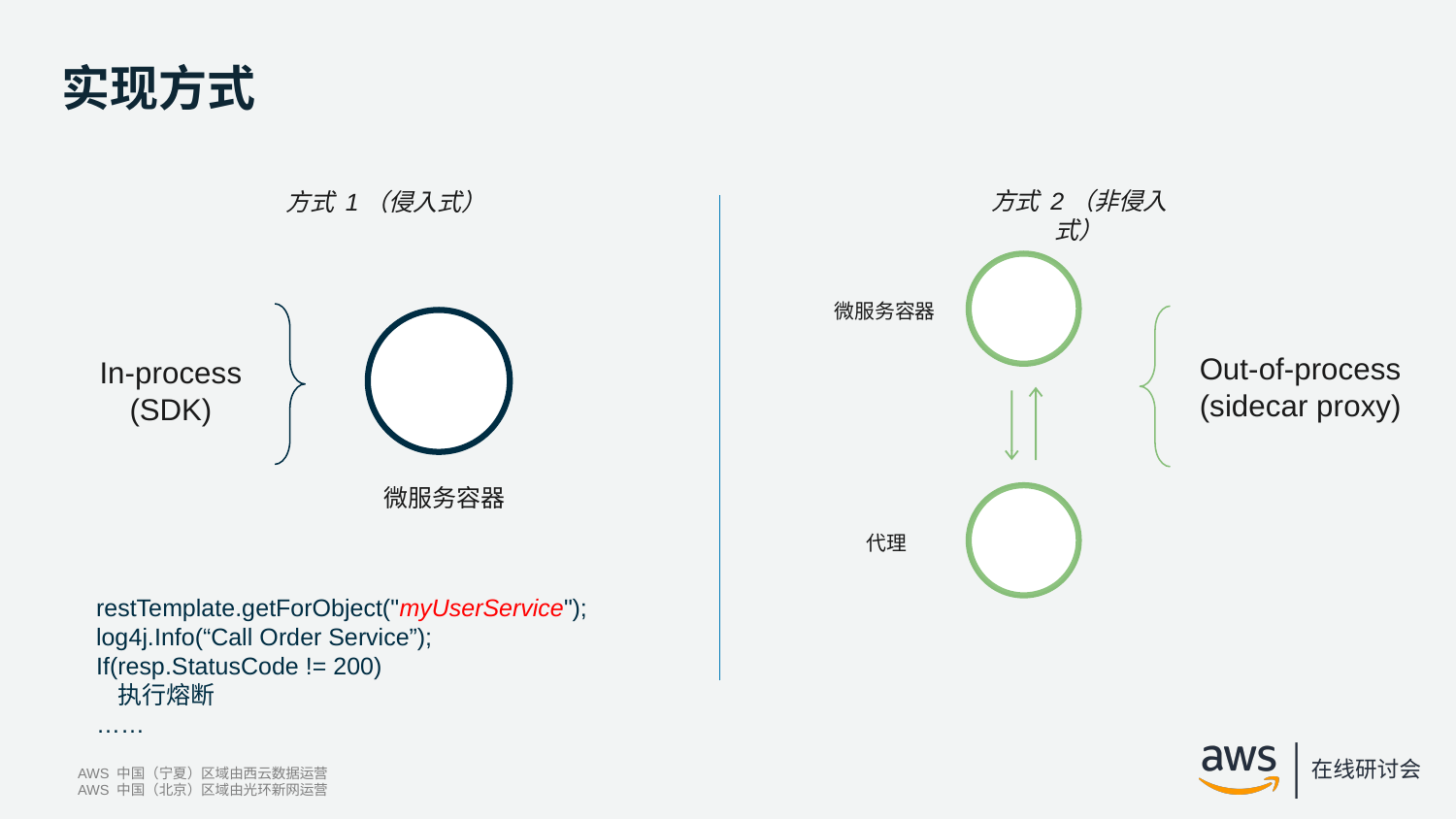

# 实现方式
方式 2（非侵入式）
方式 1（侵入式）

微服务容器

Out-of-process (sidecar proxy)
In-process (SDK)
微服务容器

代理
restTemplate.getForObject("myUserService");
log4j.Info(“Call Order Service”);
If(resp.StatusCode != 200)
   执行熔断
……